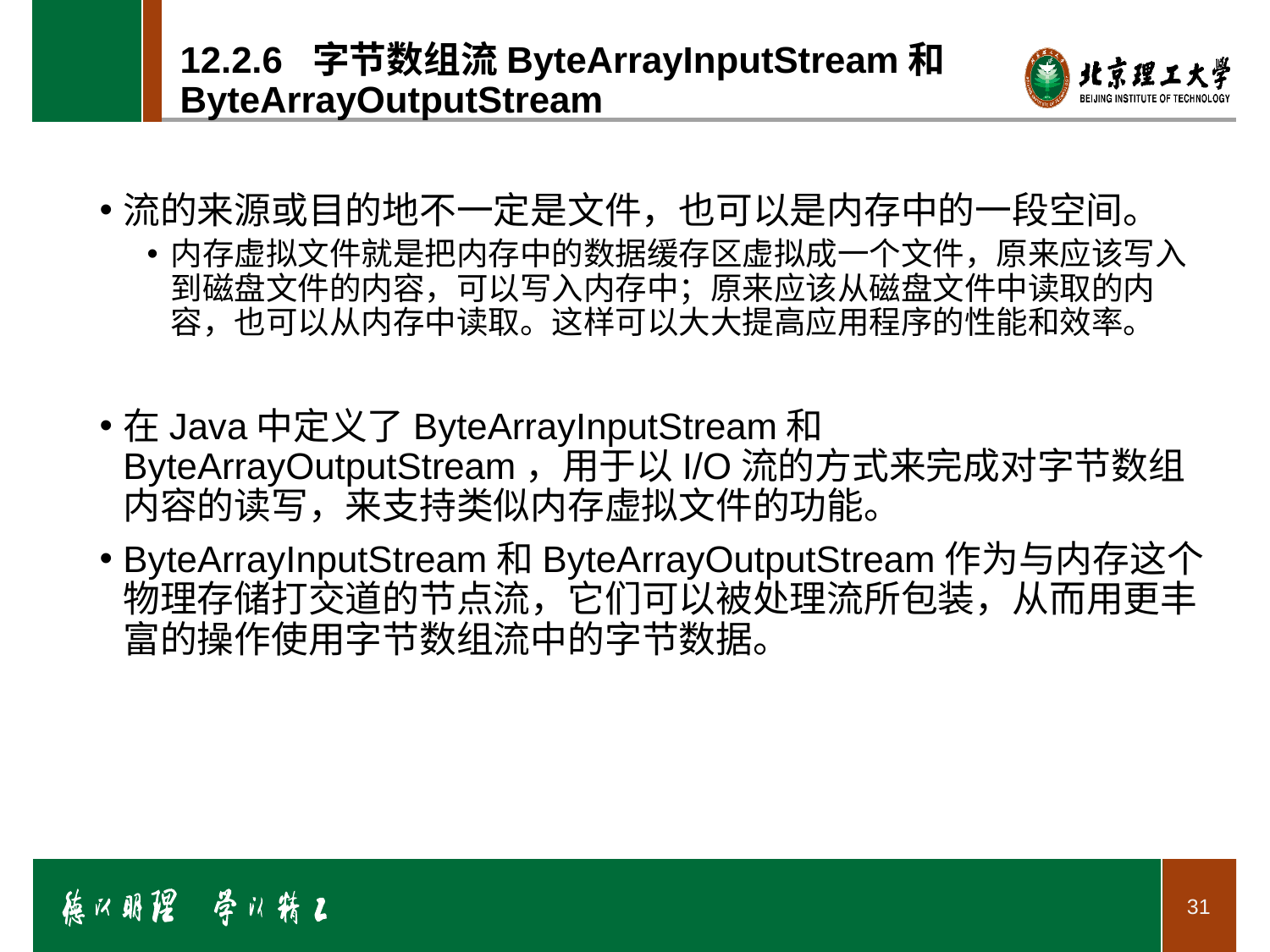

# 12.2.6  字节数组流ByteArrayInputStream和ByteArrayOutputStream
流的来源或目的地不一定是文件，也可以是内存中的一段空间。
内存虚拟文件就是把内存中的数据缓存区虚拟成一个文件，原来应该写入到磁盘文件的内容，可以写入内存中；原来应该从磁盘文件中读取的内容，也可以从内存中读取。这样可以大大提高应用程序的性能和效率。

在Java中定义了ByteArrayInputStream和ByteArrayOutputStream，用于以I/O流的方式来完成对字节数组内容的读写，来支持类似内存虚拟文件的功能。
ByteArrayInputStream和ByteArrayOutputStream作为与内存这个物理存储打交道的节点流，它们可以被处理流所包装，从而用更丰富的操作使用字节数组流中的字节数据。